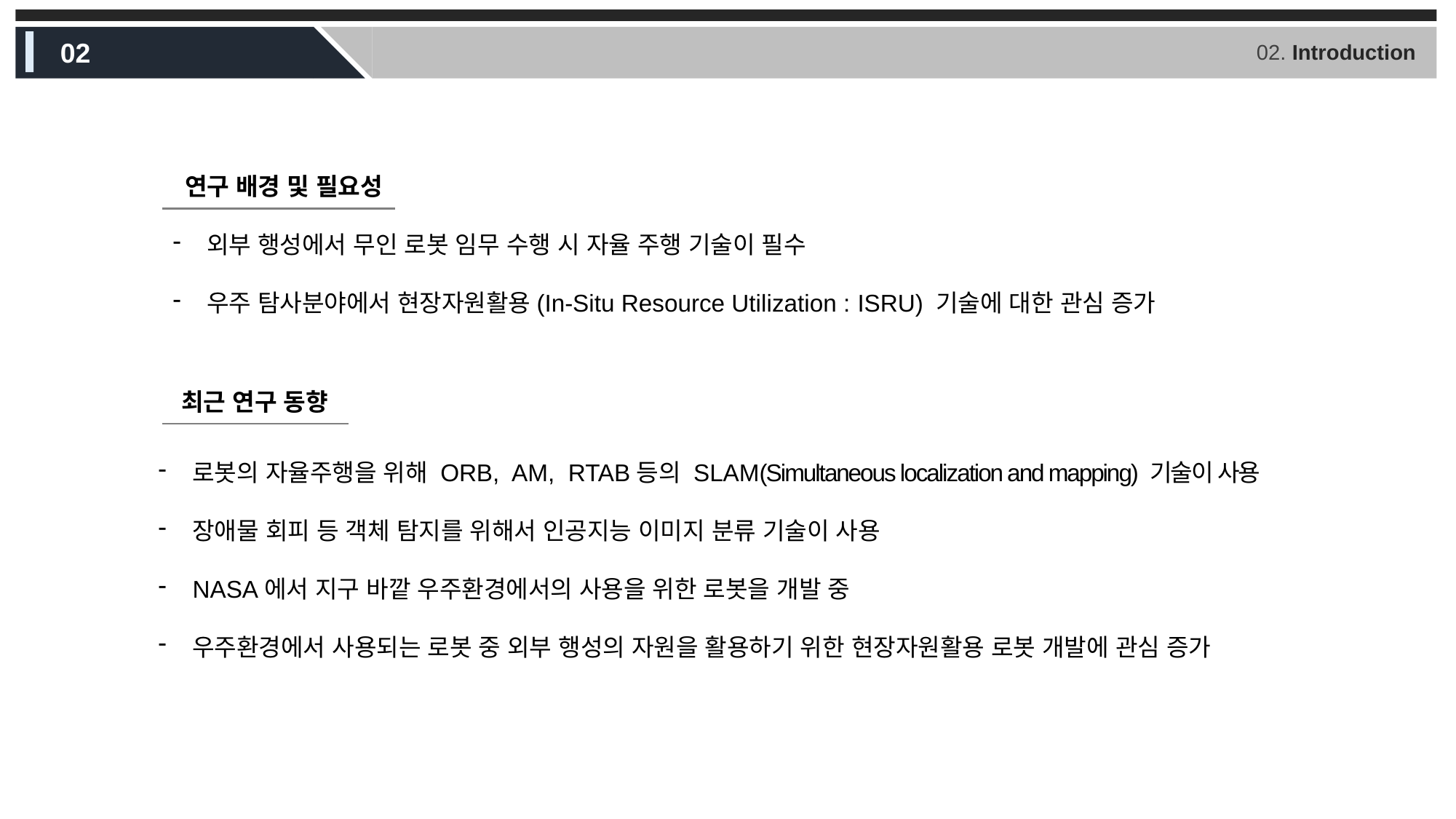

02

02. Introduction
연구 배경 및 필요성
외부 행성에서 무인 로봇 임무 수행 시 자율 주행 기술이 필수
우주 탐사분야에서 현장자원활용(In-Situ Resource Utilization : ISRU) 기술에 대한 관심 증가
최근 연구 동향
로봇의 자율주행을 위해 ORB,  AM,  RTAB등의 SLAM(Simultaneous localization and mapping) 기술이 사용
장애물 회피 등 객체 탐지를 위해서 인공지능 이미지 분류 기술이 사용
NASA에서 지구 바깥 우주환경에서의 사용을 위한 로봇을 개발 중
우주환경에서 사용되는 로봇 중 외부 행성의 자원을 활용하기 위한 현장자원활용 로봇 개발에 관심 증가